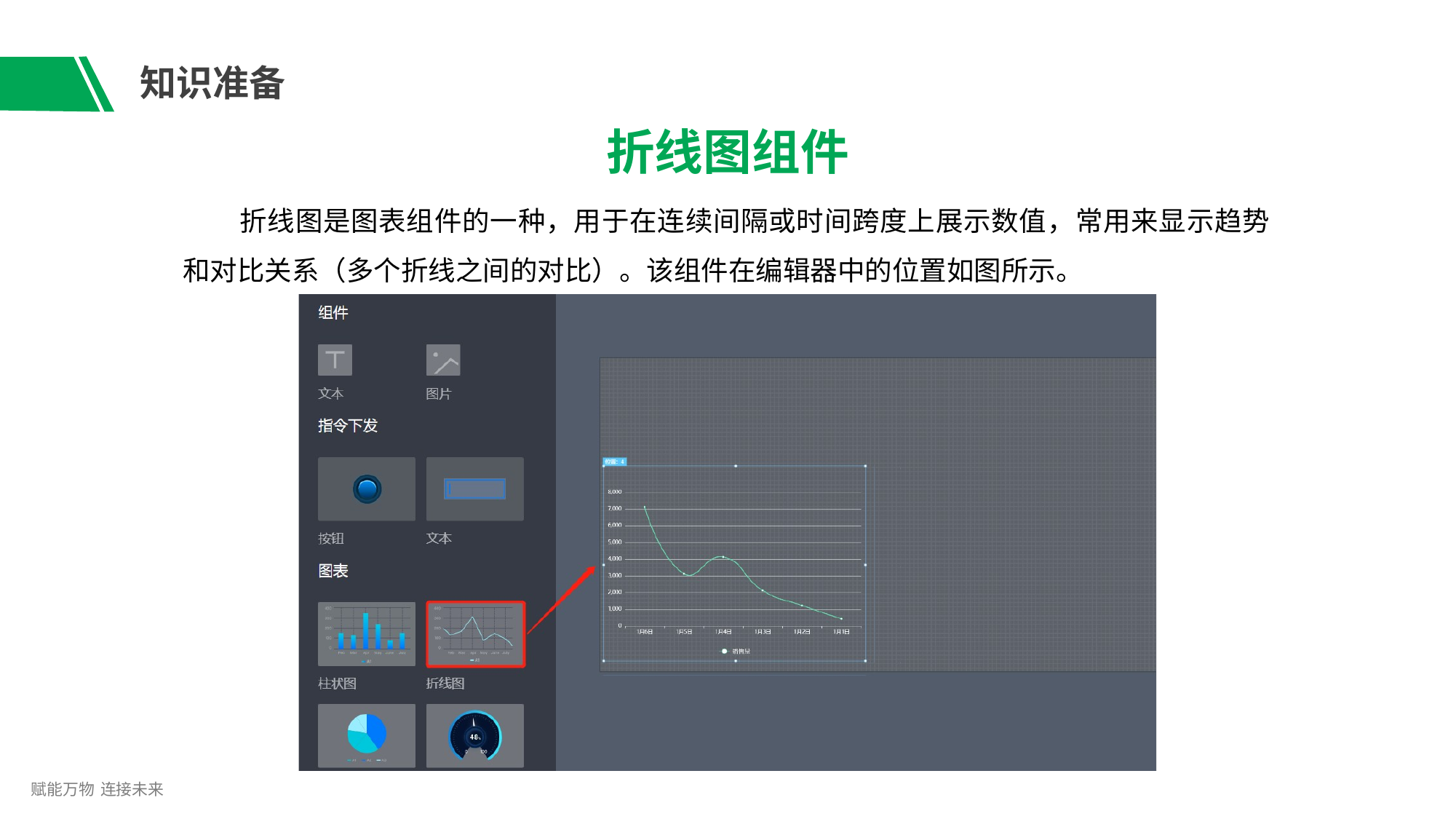

# 知识准备
折线图组件
折线图是图表组件的一种，用于在连续间隔或时间跨度上展示数值，常用来显示趋势
和对比关系（多个折线之间的对比）。该组件在编辑器中的位置如图所示。

赋能万物 连接未来